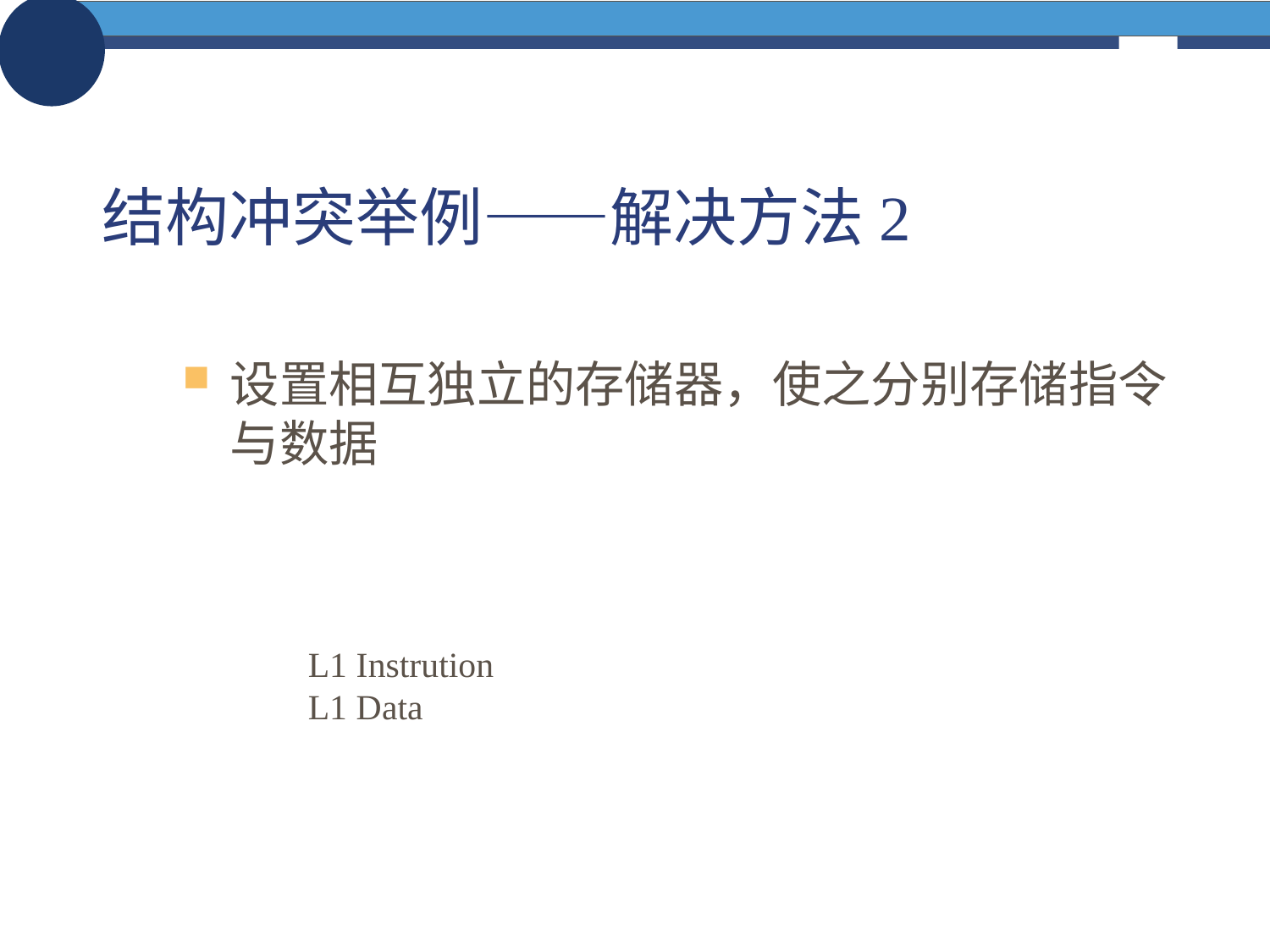

# 结构冲突举例——解决方法2
设置相互独立的存储器，使之分别存储指令与数据
L1 Instrution
L1 Data